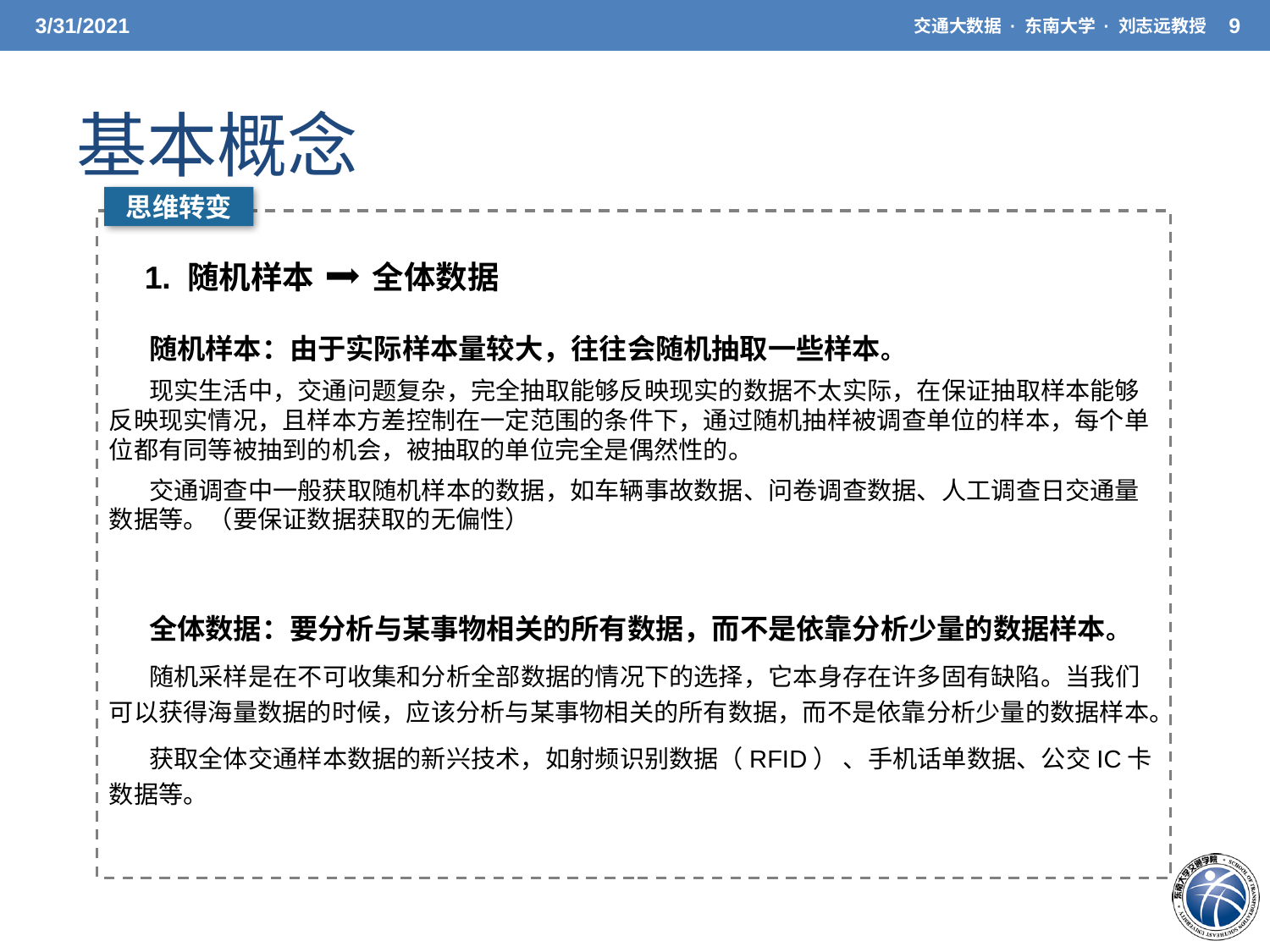

3/31/2021
交通大数据 · 东南大学 · 刘志远教授
9
# 基本概念
思维转变

1. 随机样本
全体数据

随机样本：由于实际样本量较大，往往会随机抽取一些样本。
现实生活中，交通问题复杂，完全抽取能够反映现实的数据不太实际，在保证抽取样本能够反映现实情况，且样本方差控制在一定范围的条件下，通过随机抽样被调查单位的样本，每个单位都有同等被抽到的机会，被抽取的单位完全是偶然性的。
交通调查中一般获取随机样本的数据，如车辆事故数据、问卷调查数据、人工调查日交通量数据等。（要保证数据获取的无偏性）
全体数据：要分析与某事物相关的所有数据，而不是依靠分析少量的数据样本。
随机采样是在不可收集和分析全部数据的情况下的选择，它本身存在许多固有缺陷。当我们可以获得海量数据的时候，应该分析与某事物相关的所有数据，而不是依靠分析少量的数据样本。
获取全体交通样本数据的新兴技术，如射频识别数据（RFID） 、手机话单数据、公交IC卡数据等。